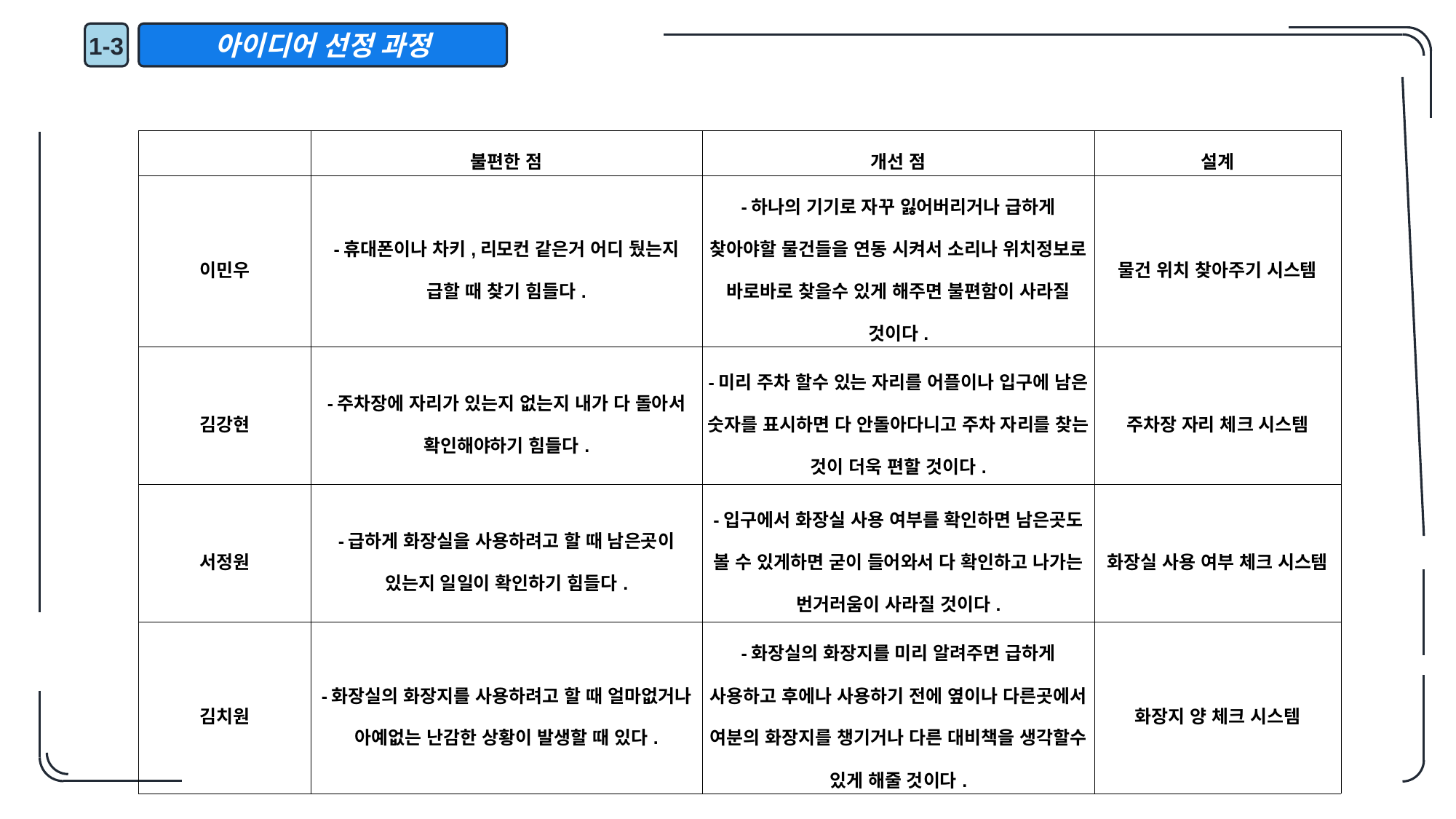

1-3
아이디어 선정 과정

|  | 불편한 점 | 개선 점 | 설계 |
| --- | --- | --- | --- |
| 이민우 | -휴대폰이나 차키,리모컨 같은거 어디 뒀는지 급할 때 찾기 힘들다. | -하나의 기기로 자꾸 잃어버리거나 급하게 찾아야할 물건들을 연동 시켜서 소리나 위치정보로 바로바로 찾을수 있게 해주면 불편함이 사라질 것이다. | 물건 위치 찾아주기 시스템 |
| 김강현 | -주차장에 자리가 있는지 없는지 내가 다 돌아서 확인해야하기 힘들다. | -미리 주차 할수 있는 자리를 어플이나 입구에 남은 숫자를 표시하면 다 안돌아다니고 주차 자리를 찾는 것이 더욱 편할 것이다. | 주차장 자리 체크 시스템 |
| 서정원 | -급하게 화장실을 사용하려고 할 때 남은곳이 있는지 일일이 확인하기 힘들다. | -입구에서 화장실 사용 여부를 확인하면 남은곳도 볼 수 있게하면 굳이 들어와서 다 확인하고 나가는 번거러움이 사라질 것이다. | 화장실 사용 여부 체크 시스템 |
| 김치원 | -화장실의 화장지를 사용하려고 할 때 얼마없거나 아예없는 난감한 상황이 발생할 때 있다. | -화장실의 화장지를 미리 알려주면 급하게 사용하고 후에나 사용하기 전에 옆이나 다른곳에서 여분의 화장지를 챙기거나 다른 대비책을 생각할수 있게 해줄 것이다. | 화장지 양 체크 시스템 |